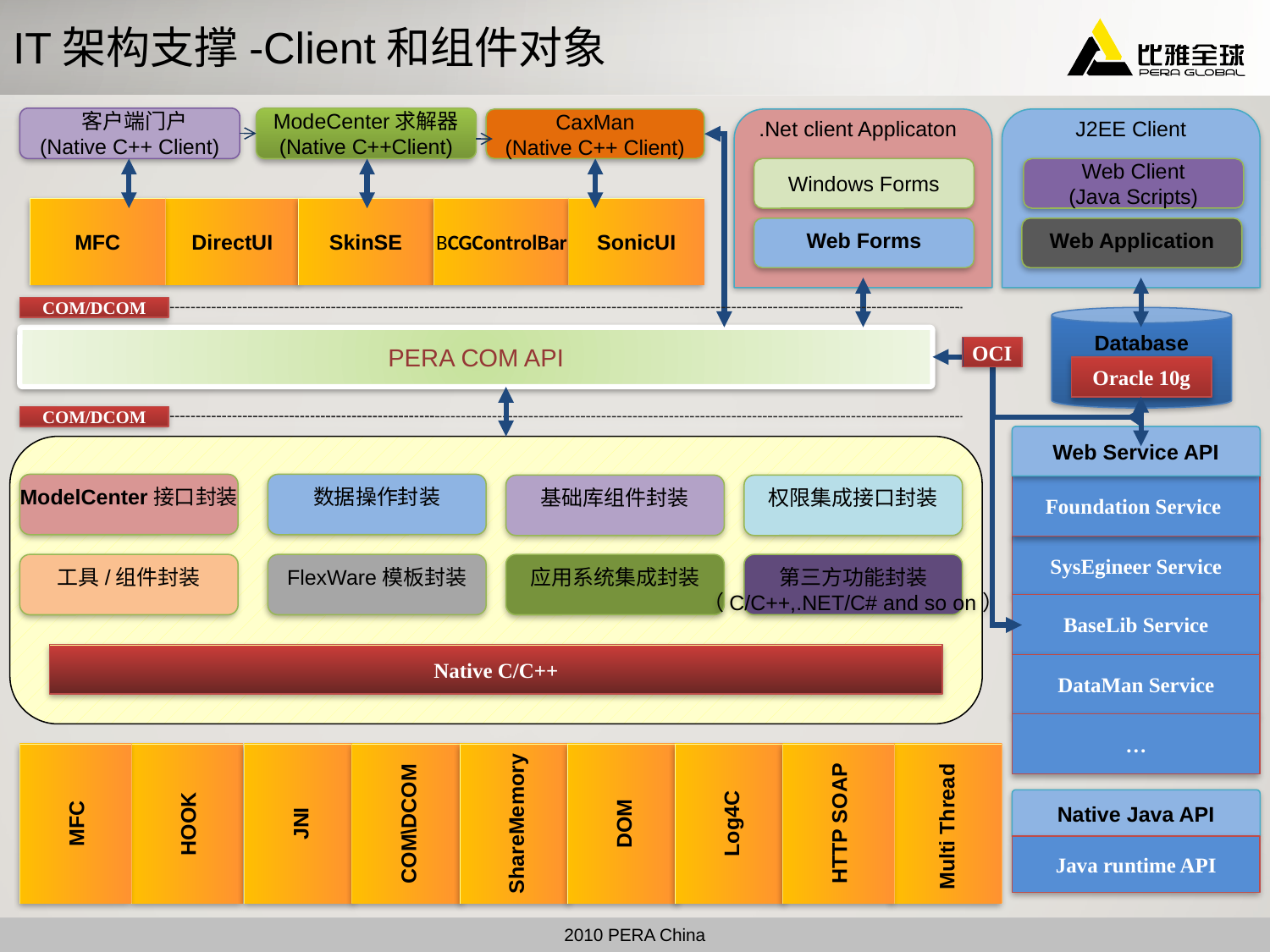

SonicUI
BCGControlBar
SkinSE
DirectUI
MFC
# IT架构支撑-Client和组件对象
 客户端门户
(Native C++ Client)
ModeCenter求解器
(Native C++Client)
CaxMan
(Native C++ Client)

.Net client Applicaton

J2EE Client
Windows Forms
Web Client
(Java Scripts)
Web Forms
Web Application
COM/DCOM
Database
PERA COM API
OCI
Oracle 10g
COM/DCOM
Web Service API
Foundation Service
BaseLib Service
DataMan Service
…

ModelCenter接口封装
数据操作封装
基础库组件封装
权限集成接口封装
SysEgineer Service
工具/组件封装
FlexWare模板封装
应用系统集成封装
第三方功能封装
（C/C++,.NET/C# and so on）
Native C/C++
MFC
HOOK
JNI
COM\DCOM
ShareMemory
DOM
Log4C
HTTP SOAP
Multi Thread
Native Java API
Java runtime API